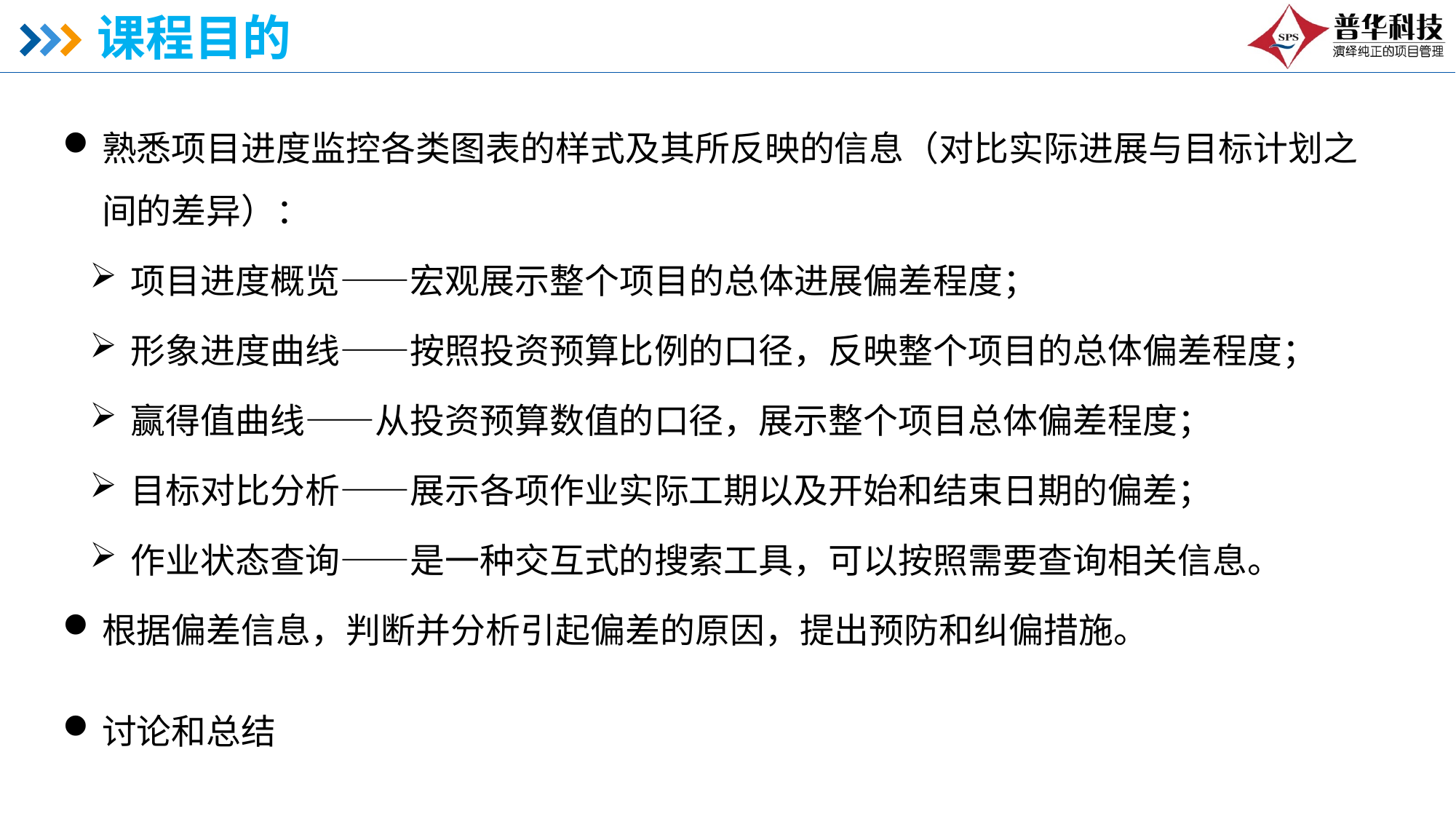

# 课程目的
熟悉项目进度监控各类图表的样式及其所反映的信息（对比实际进展与目标计划之间的差异）：
项目进度概览——宏观展示整个项目的总体进展偏差程度；
形象进度曲线——按照投资预算比例的口径，反映整个项目的总体偏差程度；
赢得值曲线——从投资预算数值的口径，展示整个项目总体偏差程度；
目标对比分析——展示各项作业实际工期以及开始和结束日期的偏差；
作业状态查询——是一种交互式的搜索工具，可以按照需要查询相关信息。
根据偏差信息，判断并分析引起偏差的原因，提出预防和纠偏措施。

讨论和总结